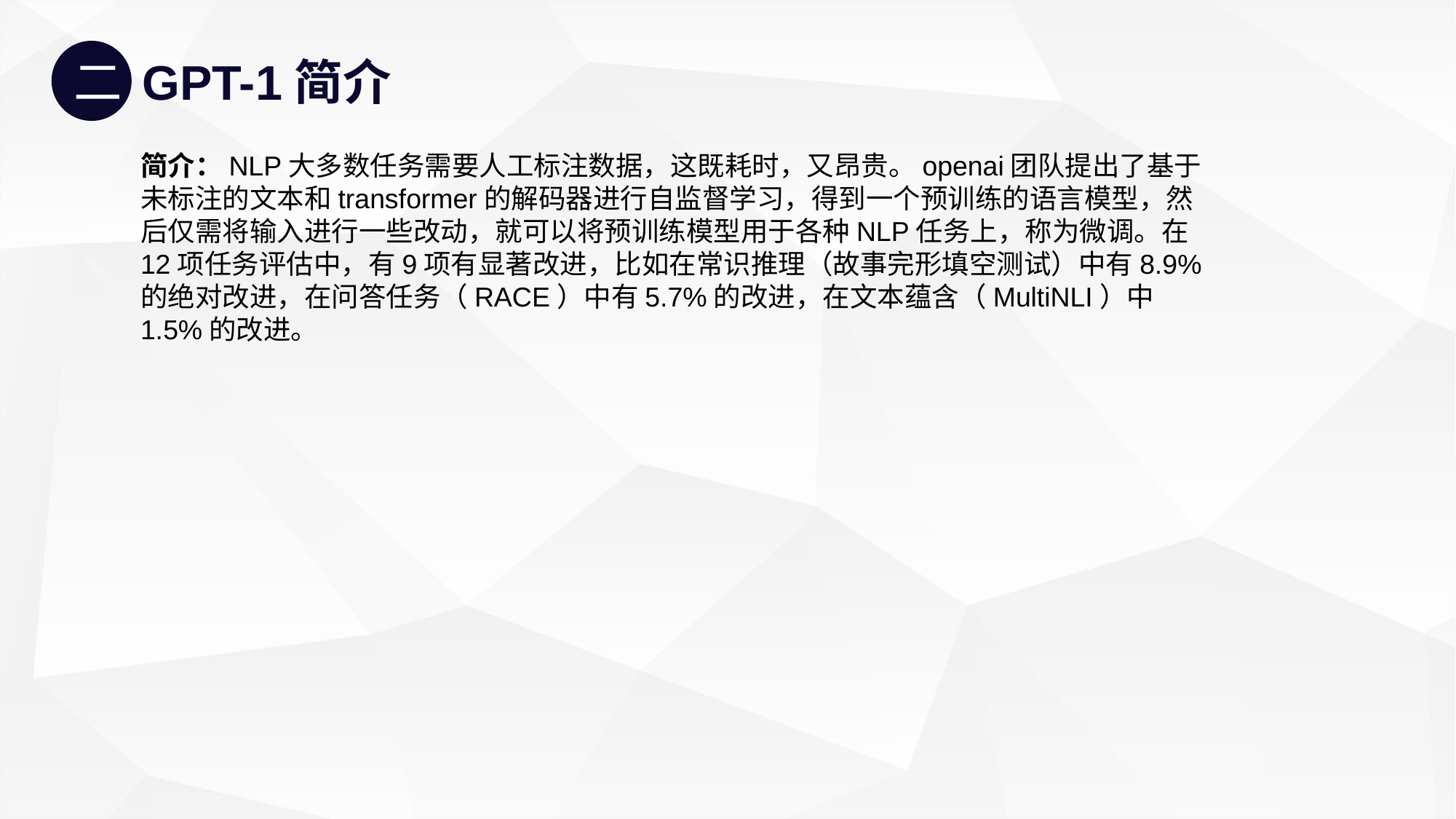

二
GPT-1简介
简介：NLP大多数任务需要人工标注数据，这既耗时，又昂贵。openai团队提出了基于未标注的文本和transformer的解码器进行自监督学习，得到一个预训练的语言模型，然后仅需将输入进行一些改动，就可以将预训练模型用于各种NLP任务上，称为微调。在12项任务评估中，有9项有显著改进，比如在常识推理（故事完形填空测试）中有8.9%的绝对改进，在问答任务（RACE）中有5.7%的改进，在文本蕴含（MultiNLI）中1.5%的改进。